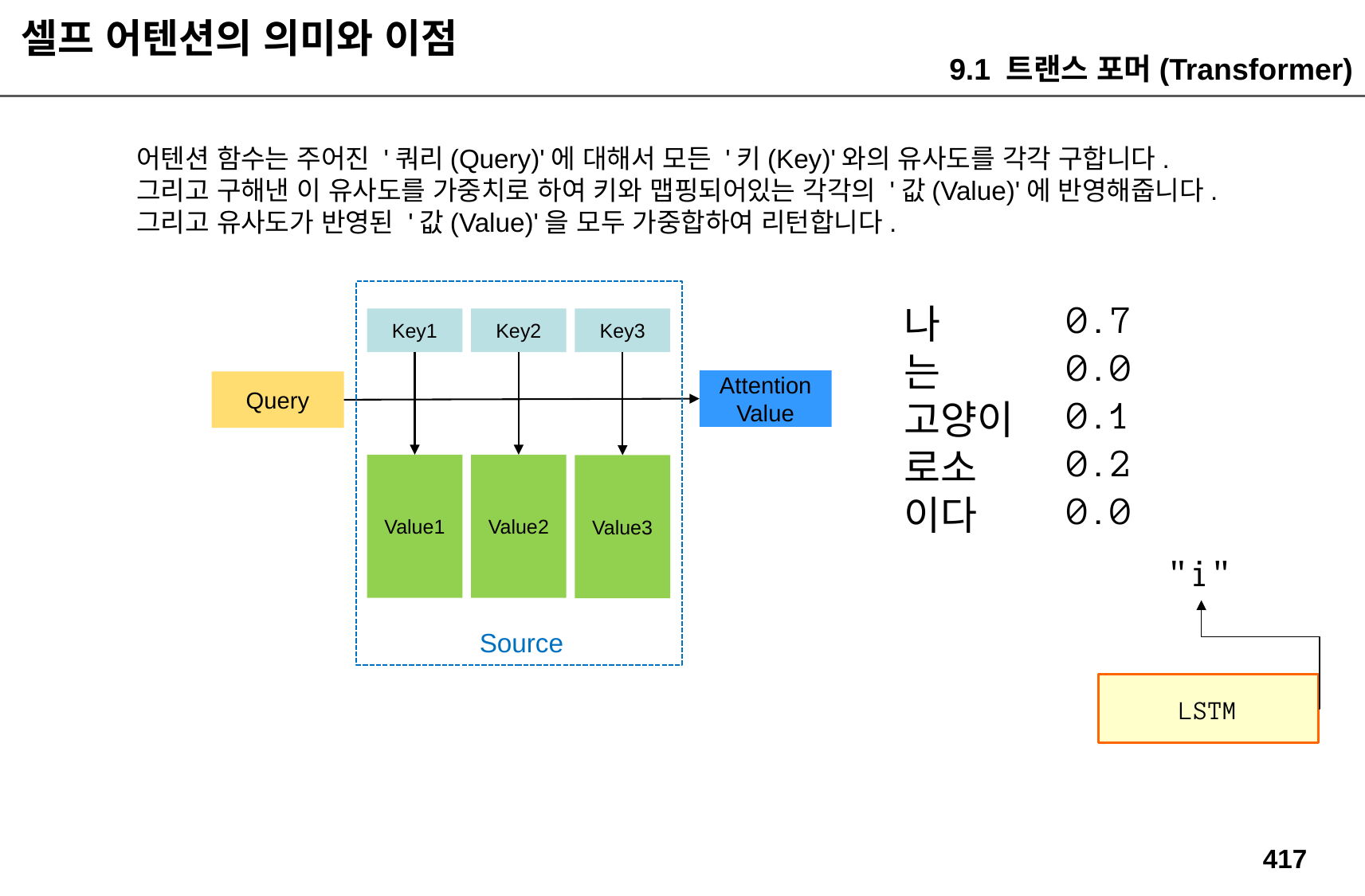

셀프 어텐션의 의미와 이점
9.1 트랜스 포머(Transformer)
어텐션 함수는 주어진 '쿼리(Query)'에 대해서 모든 '키(Key)'와의 유사도를 각각 구합니다. 그리고 구해낸 이 유사도를 가중치로 하여 키와 맵핑되어있는 각각의 '값(Value)'에 반영해줍니다. 그리고 유사도가 반영된 '값(Value)'을 모두 가중합하여 리턴합니다.

0.7
0.0
0.1
0.2
0.0
나
는
고양이
로소
이다
Key1
Key2
Key3
Attention
Value
Query
Value2
Value1
Value3
"i"
Source
LSTM